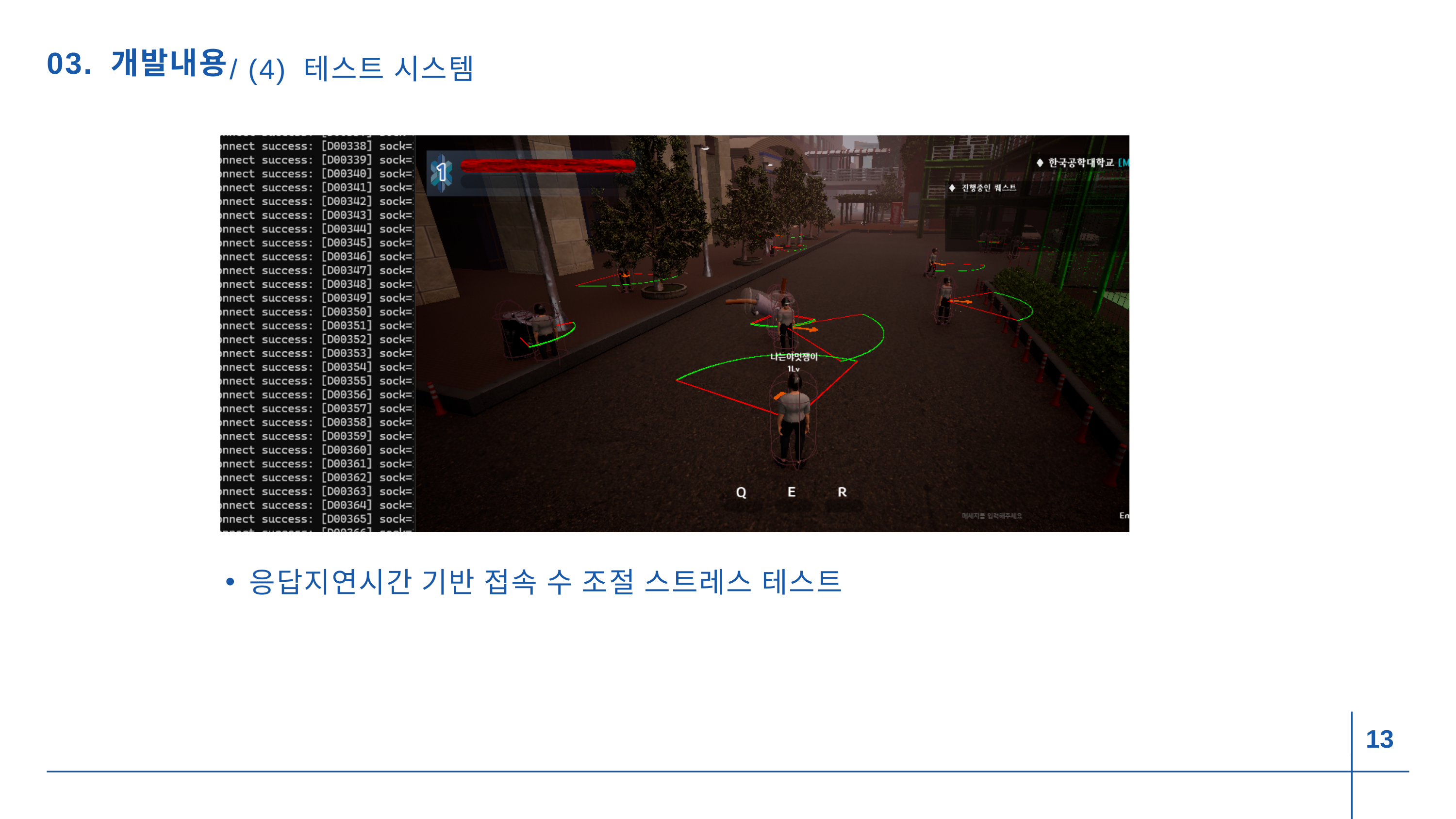

/ (4) 테스트 시스템
03. 개발내용

응답지연시간 기반 접속 수 조절 스트레스 테스트

13